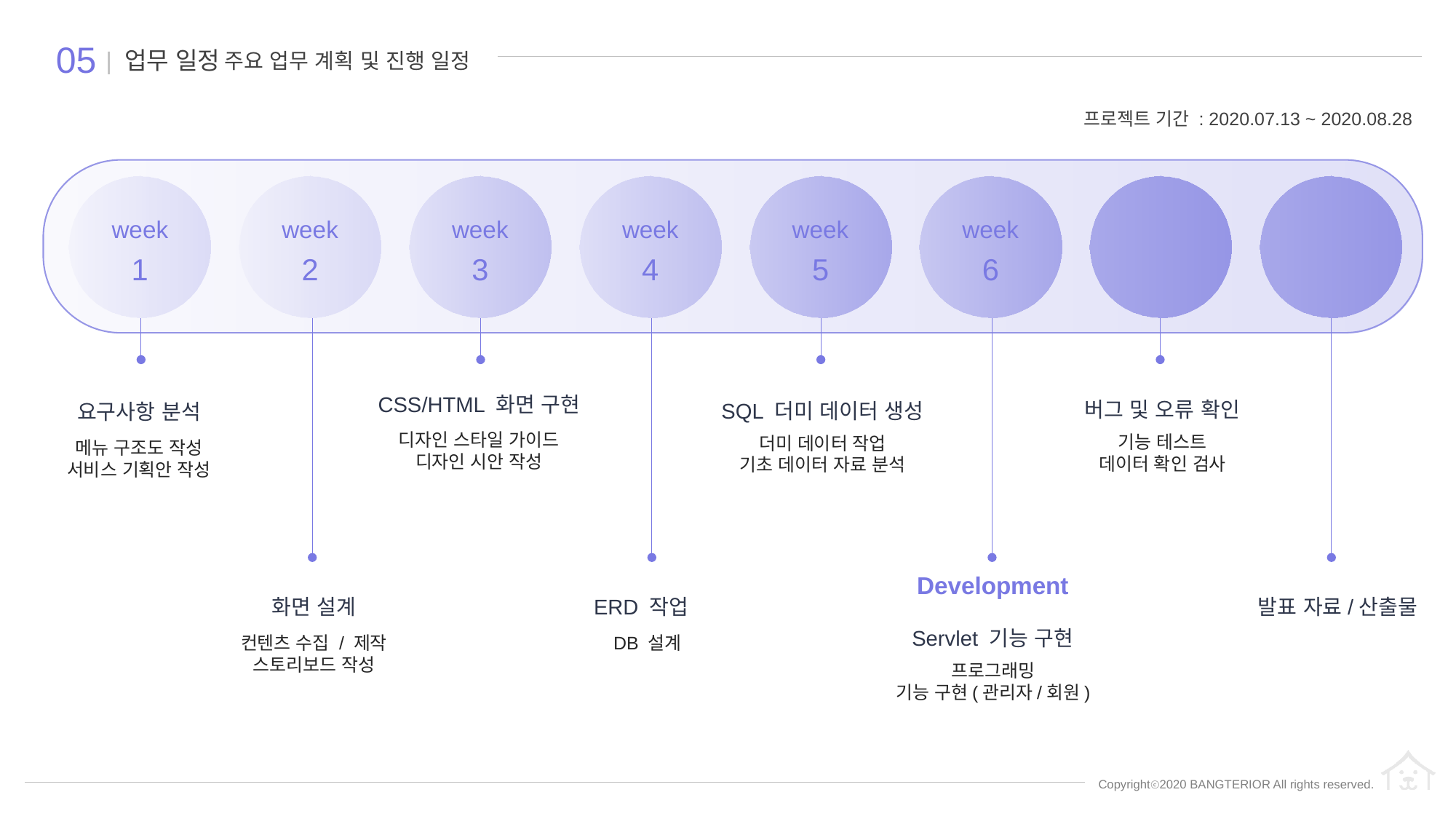

05
| 업무 일정
주요 업무 계획 및 진행 일정
프로젝트 기간 : 2020.07.13 ~ 2020.08.28

week
1

week
2

week
3

week
4

week
5

week
6

week
7

week
8
CSS/HTML 화면 구현
버그 및 오류 확인
SQL 더미 데이터 생성
요구사항 분석
디자인 스타일 가이드
디자인 시안 작성
기능 테스트
데이터 확인 검사
더미 데이터 작업
기초 데이터 자료 분석
메뉴 구조도 작성
서비스 기획안 작성
Development
화면 설계
ERD 작업
발표 자료/산출물
Servlet 기능 구현
컨텐츠 수집 / 제작
스토리보드 작성
DB 설계

프로그래밍
기능 구현(관리자/회원)